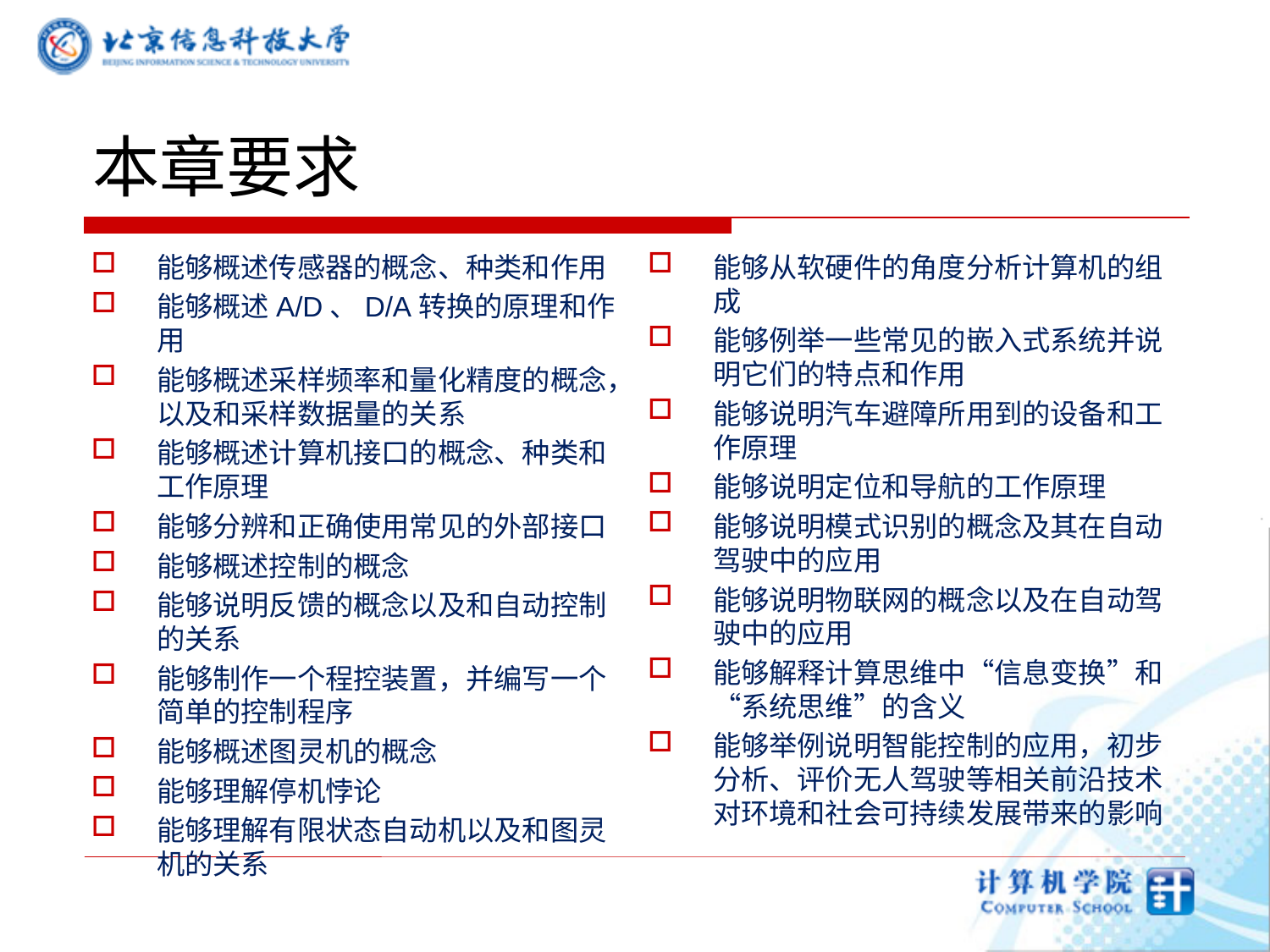

# 本章要求
能够概述传感器的概念、种类和作用
能够概述A/D、D/A转换的原理和作用
能够概述采样频率和量化精度的概念，以及和采样数据量的关系
能够概述计算机接口的概念、种类和工作原理
能够分辨和正确使用常见的外部接口
能够概述控制的概念
能够说明反馈的概念以及和自动控制的关系
能够制作一个程控装置，并编写一个简单的控制程序
能够概述图灵机的概念
能够理解停机悖论
能够理解有限状态自动机以及和图灵机的关系

能够从软硬件的角度分析计算机的组成
能够例举一些常见的嵌入式系统并说明它们的特点和作用
能够说明汽车避障所用到的设备和工作原理
能够说明定位和导航的工作原理
能够说明模式识别的概念及其在自动驾驶中的应用
能够说明物联网的概念以及在自动驾驶中的应用
能够解释计算思维中“信息变换”和“系统思维”的含义
能够举例说明智能控制的应用，初步分析、评价无人驾驶等相关前沿技术对环境和社会可持续发展带来的影响